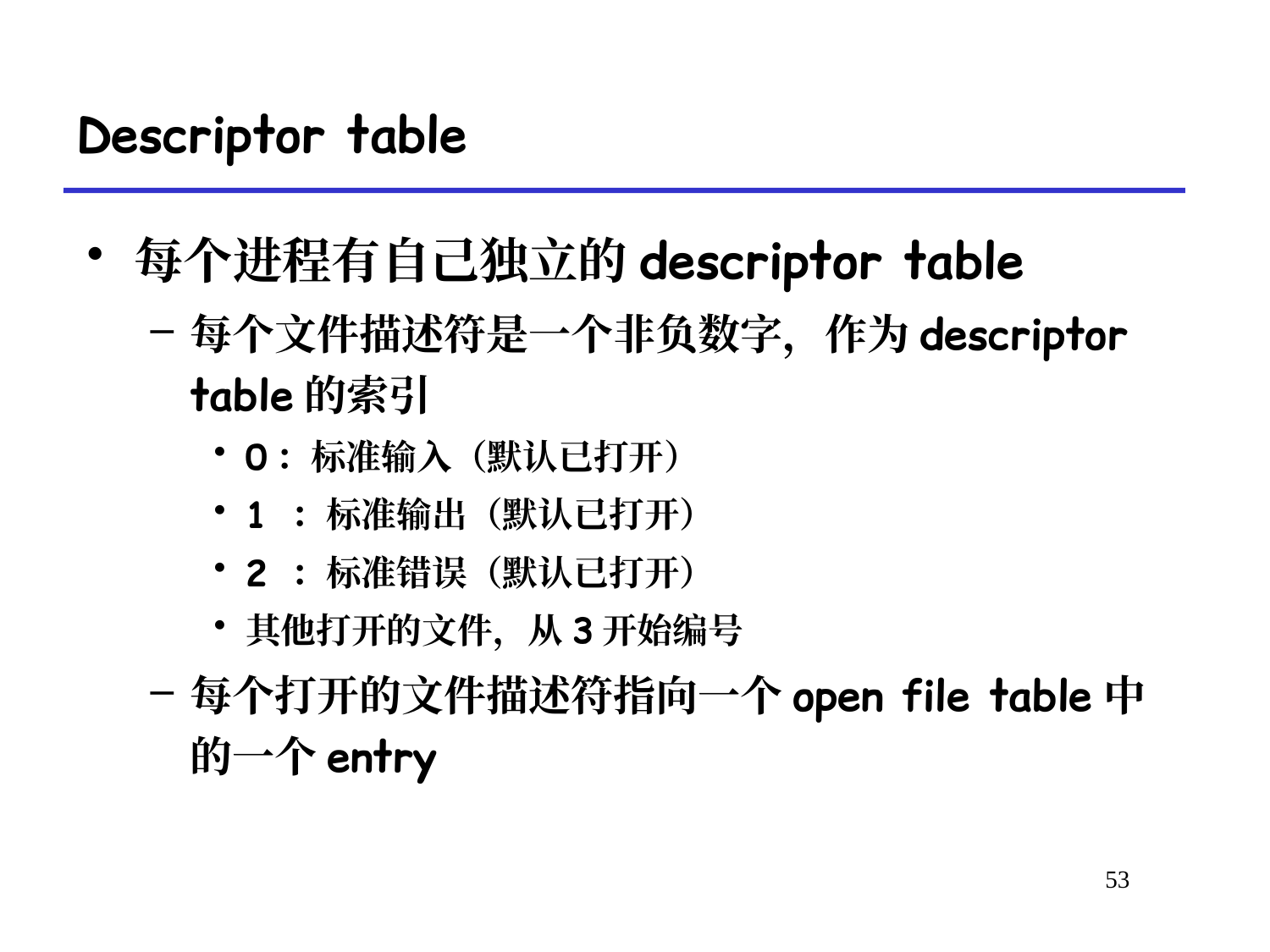

Descriptor table
每个进程有自己独立的descriptor table
每个文件描述符是一个非负数字，作为descriptor table的索引
0：标准输入（默认已打开）
1 ：标准输出（默认已打开）
2 ：标准错误（默认已打开）
其他打开的文件，从3开始编号
每个打开的文件描述符指向一个open file table中的一个entry

# 53